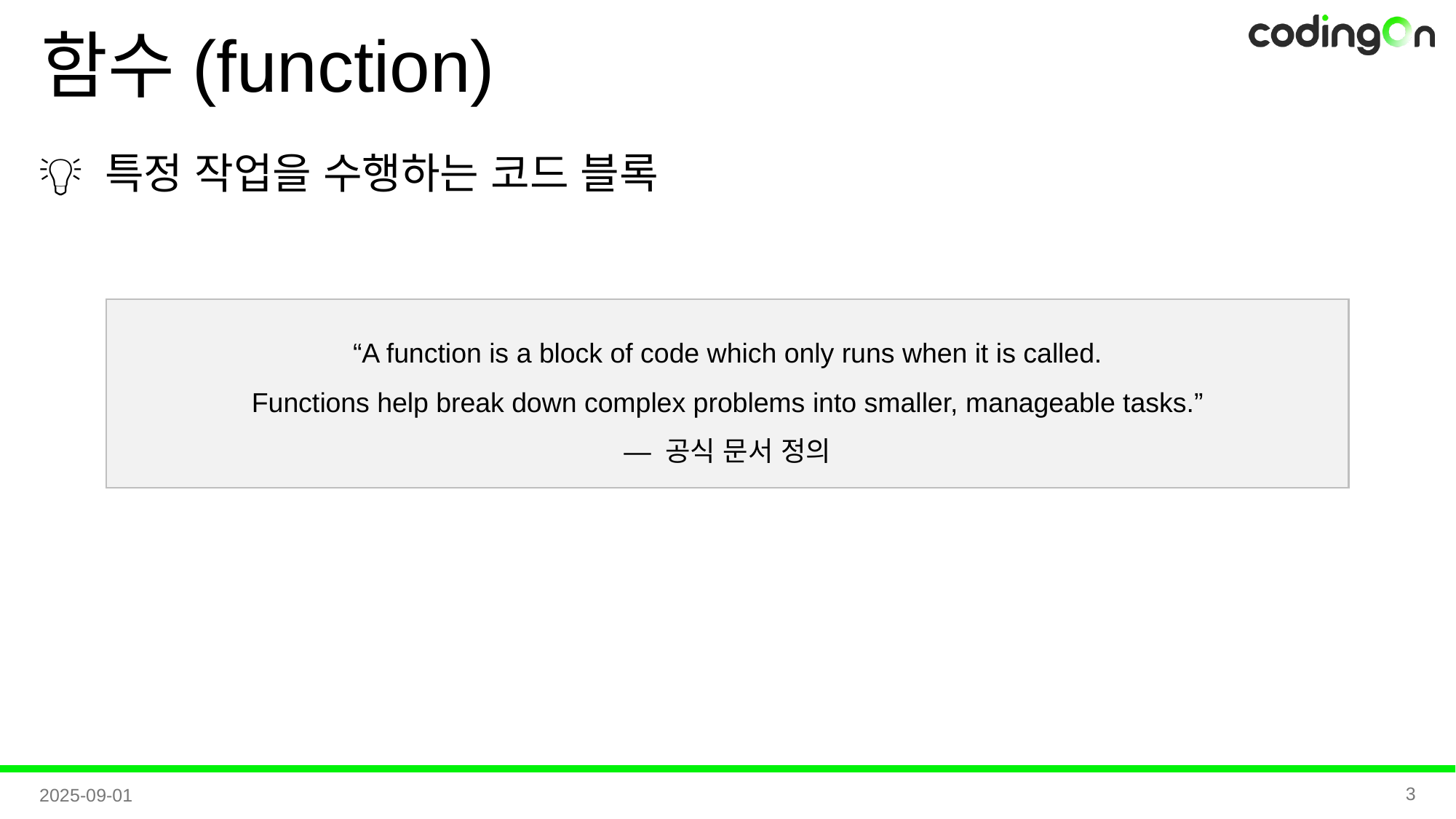

# 함수(function)
💡 특정 작업을 수행하는 코드 블록
“A function is a block of code which only runs when it is called.
Functions help break down complex problems into smaller, manageable tasks.”
— 공식 문서 정의
3
2025-09-01